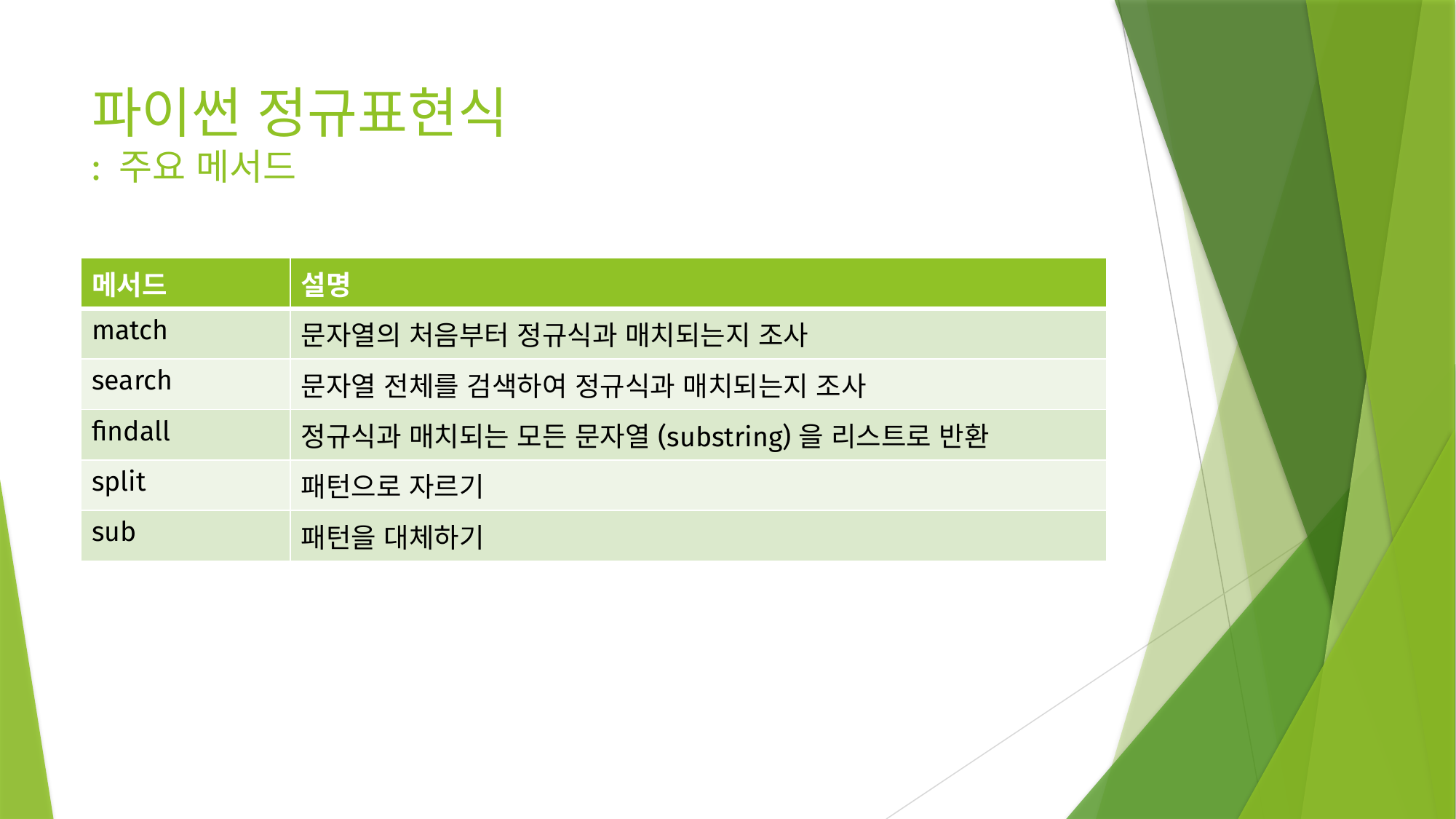

# 파이썬 정규표현식 : 주요 메서드
| 메서드 | 설명 |
| --- | --- |
| match | 문자열의 처음부터 정규식과 매치되는지 조사 |
| search | 문자열 전체를 검색하여 정규식과 매치되는지 조사 |
| findall | 정규식과 매치되는 모든 문자열(substring)을 리스트로 반환 |
| split | 패턴으로 자르기 |
| sub | 패턴을 대체하기 |